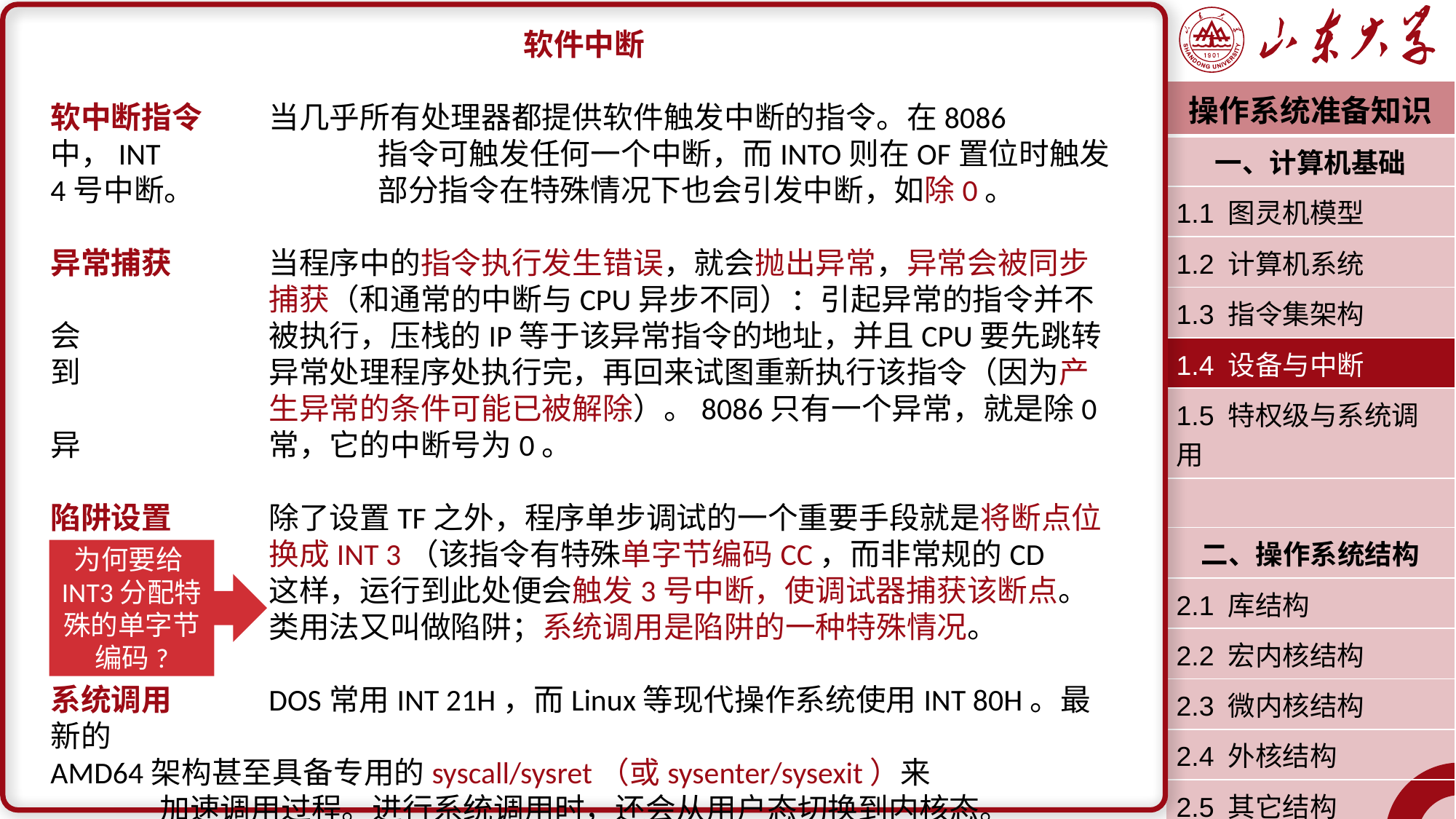

软件中断

软中断指令	当几乎所有处理器都提供软件触发中断的指令。在8086中，INT		指令可触发任何一个中断，而INTO则在OF置位时触发4号中断。		部分指令在特殊情况下也会引发中断，如除0。

异常捕获	当程序中的指令执行发生错误，就会抛出异常，异常会被同步		捕获（和通常的中断与CPU异步不同）：引起异常的指令并不会		被执行，压栈的IP等于该异常指令的地址，并且CPU要先跳转到		异常处理程序处执行完，再回来试图重新执行该指令（因为产		生异常的条件可能已被解除）。8086只有一个异常，就是除0异		常，它的中断号为0。

陷阱设置	除了设置TF之外，程序单步调试的一个重要手段就是将断点位置		换成INT 3（该指令有特殊单字节编码CC，而非常规的CD 03）。		这样，运行到此处便会触发3号中断，使调试器捕获该断点。此		类用法又叫做陷阱；系统调用是陷阱的一种特殊情况。

系统调用	DOS常用INT 21H，而Linux等现代操作系统使用INT 80H。最新的		AMD64架构甚至具备专用的syscall/sysret（或sysenter/sysexit）来		加速调用过程。进行系统调用时，还会从用户态切换到内核态。

| 操作系统准备知识 |
| --- |
| 一、计算机基础 |
| 1.1 图灵机模型 |
| 1.2 计算机系统 |
| 1.3 指令集架构 |
| 1.4 设备与中断 |
| 1.5 特权级与系统调用 |
|  |
| 二、操作系统结构 |
| 2.1 库结构 |
| 2.2 宏内核结构 |
| 2.3 微内核结构 |
| 2.4 外核结构 |
| 2.5 其它结构 |
| 潘润宇 2023.02 |
为何要给INT3分配特殊的单字节编码?